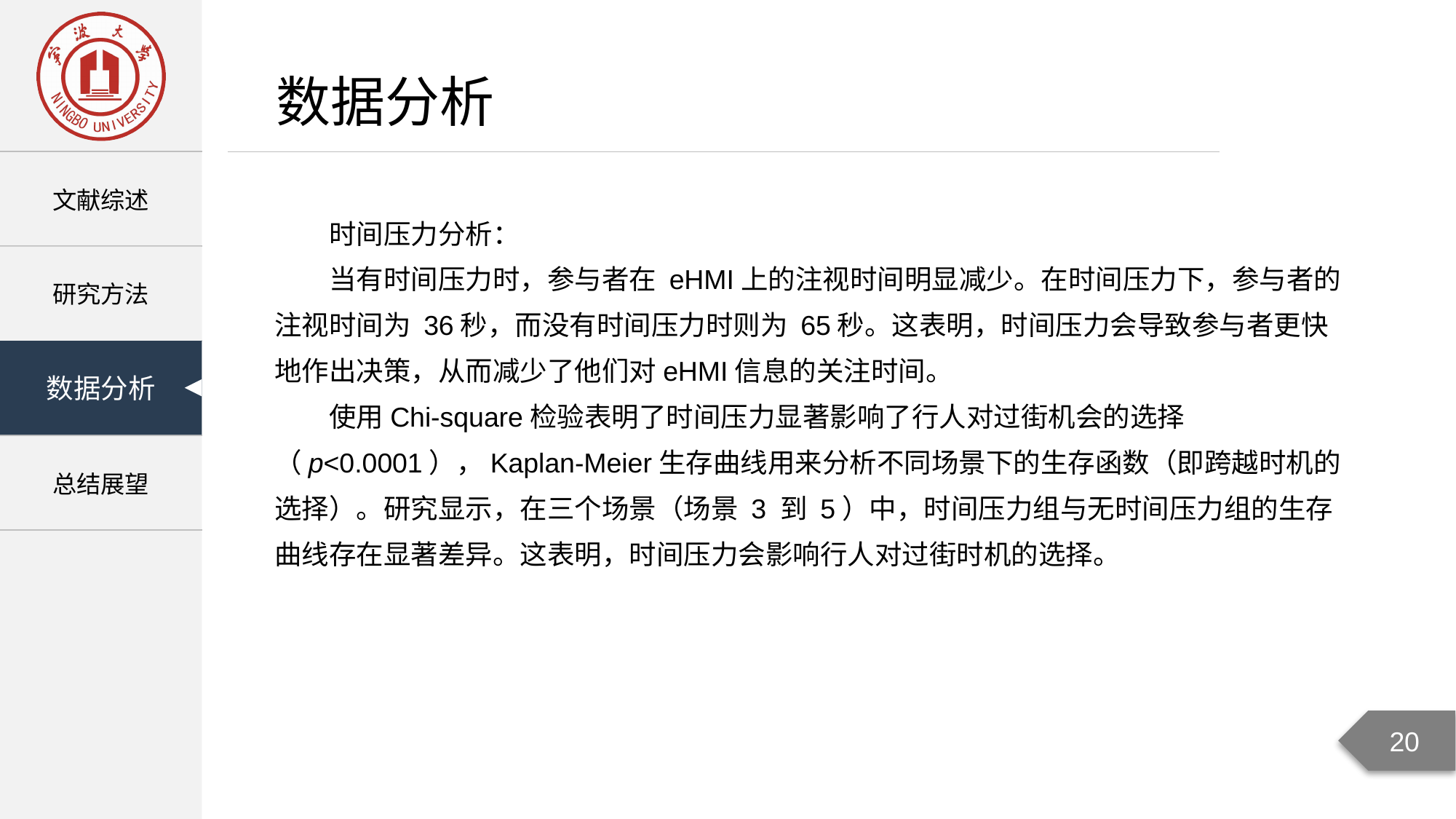

数据分析
时间压力分析：
当有时间压力时，参与者在 eHMI上的注视时间明显减少。在时间压力下，参与者的注视时间为 36秒，而没有时间压力时则为 65秒。这表明，时间压力会导致参与者更快地作出决策，从而减少了他们对eHMI信息的关注时间。
使用Chi-square检验表明了时间压力显著影响了行人对过街机会的选择（p<0.0001），Kaplan-Meier生存曲线用来分析不同场景下的生存函数（即跨越时机的选择）。研究显示，在三个场景（场景 3 到 5）中，时间压力组与无时间压力组的生存曲线存在显著差异。这表明，时间压力会影响行人对过街时机的选择。